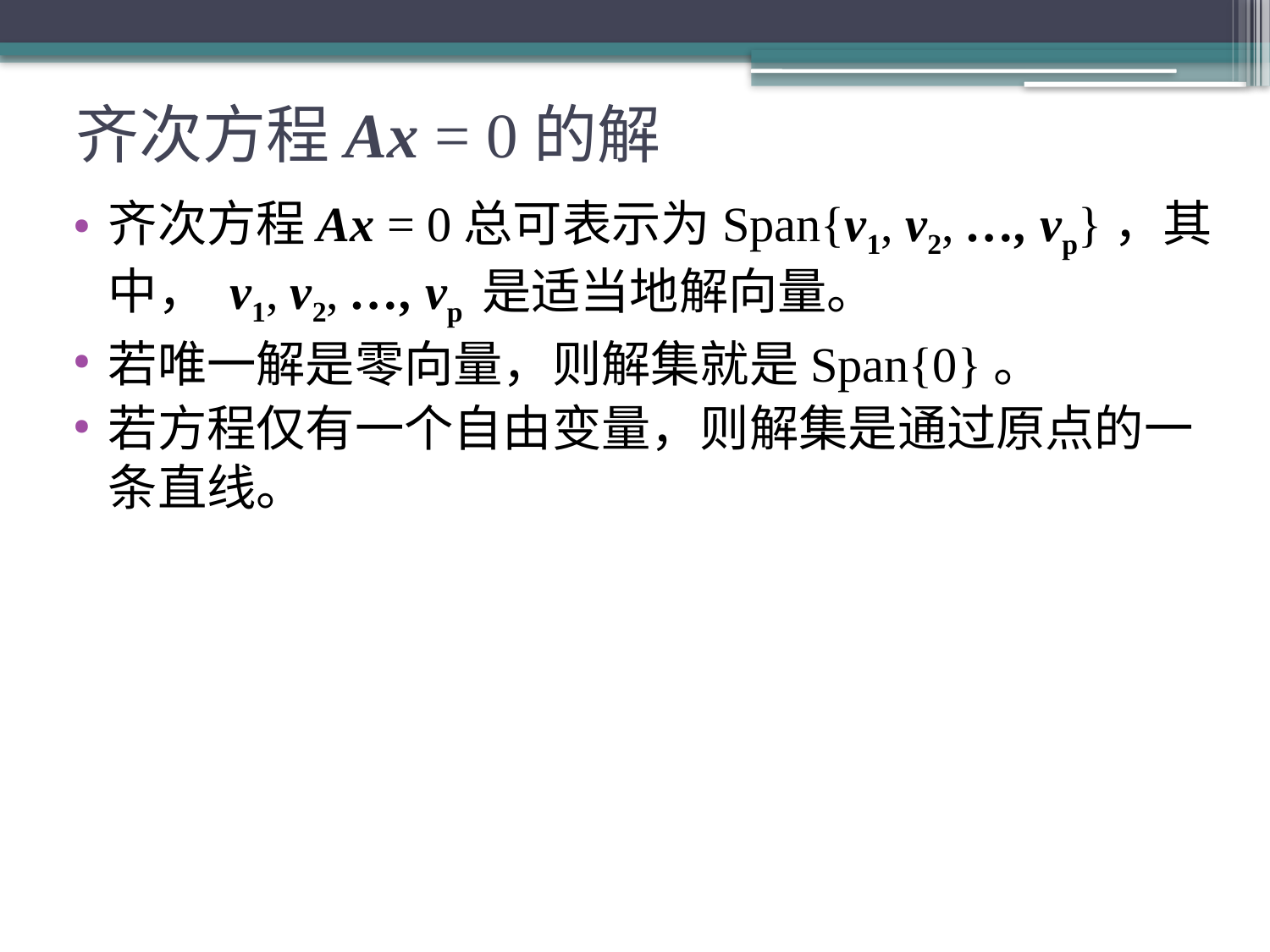

# 齐次方程Ax = 0的解
齐次方程Ax = 0总可表示为Span{v1, v2, …, vp}，其中， v1, v2, …, vp 是适当地解向量。
若唯一解是零向量，则解集就是Span{0}。
若方程仅有一个自由变量，则解集是通过原点的一条直线。